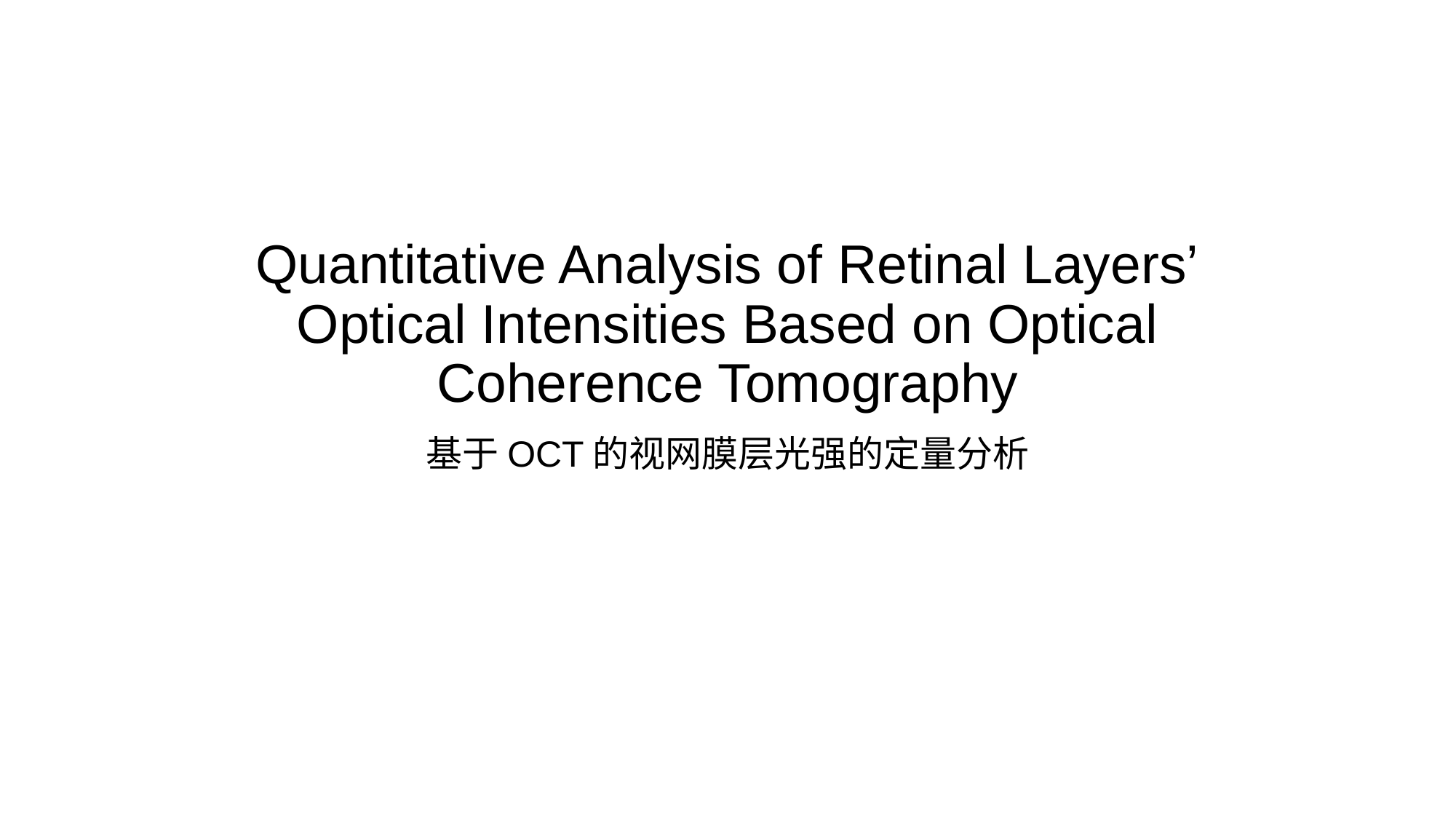

# Quantitative Analysis of Retinal Layers’ Optical Intensities Based on Optical Coherence Tomography
基于OCT的视网膜层光强的定量分析